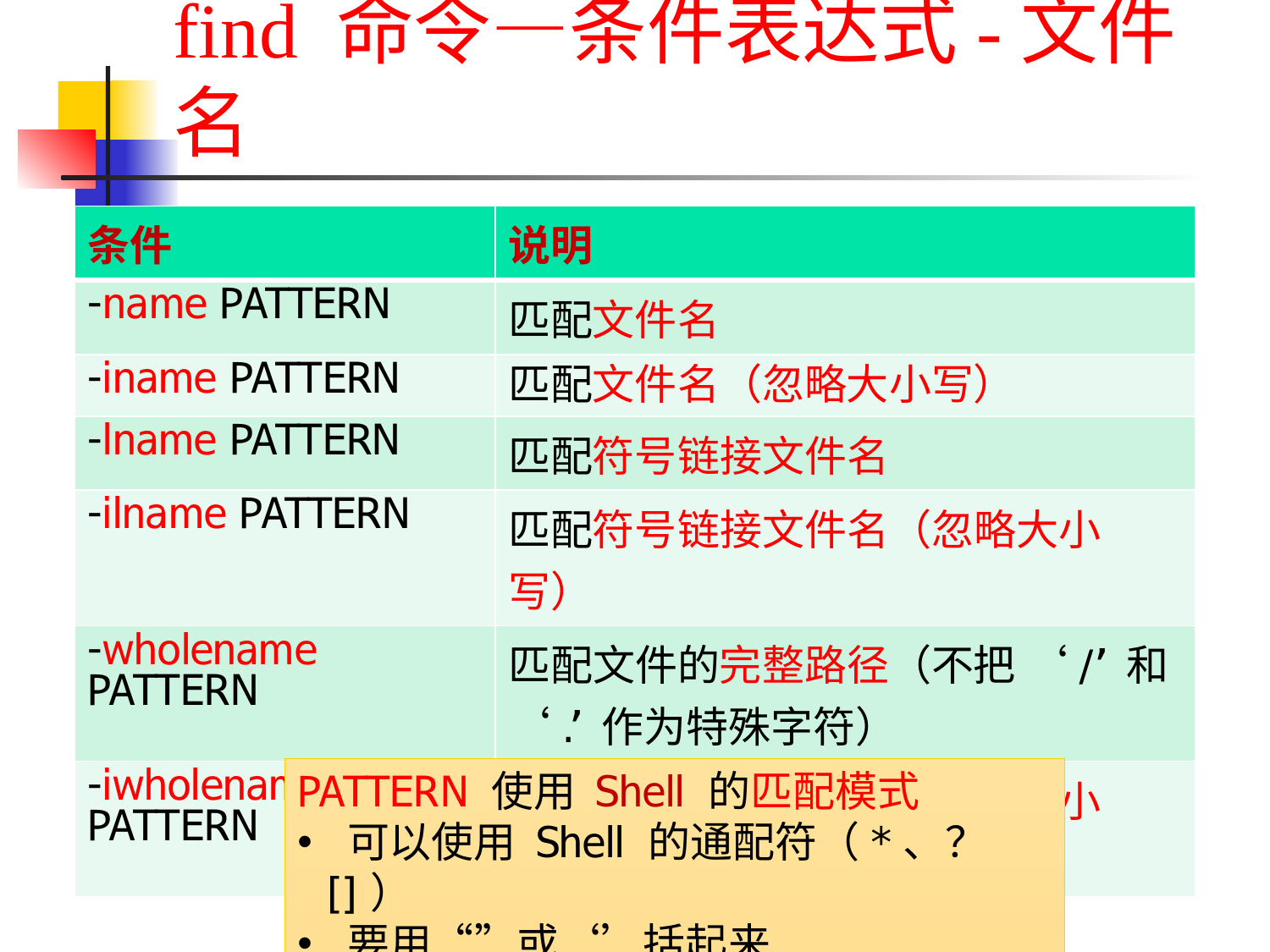

# find 命令—条件表达式-文件名
| 条件 | 说明 |
| --- | --- |
| -name PATTERN | 匹配文件名 |
| -iname PATTERN | 匹配文件名（忽略大小写） |
| -lname PATTERN | 匹配符号链接文件名 |
| -ilname PATTERN | 匹配符号链接文件名（忽略大小写） |
| -wholename PATTERN | 匹配文件的完整路径（不把 ‘/’ 和 ‘.’ 作为特殊字符） |
| -iwholename PATTERN | 匹配文件的完整路径（忽略大小写） |
PATTERN 使用 Shell 的匹配模式
 可以使用 Shell 的通配符（*、？[]）
 要用“”或‘’括起来